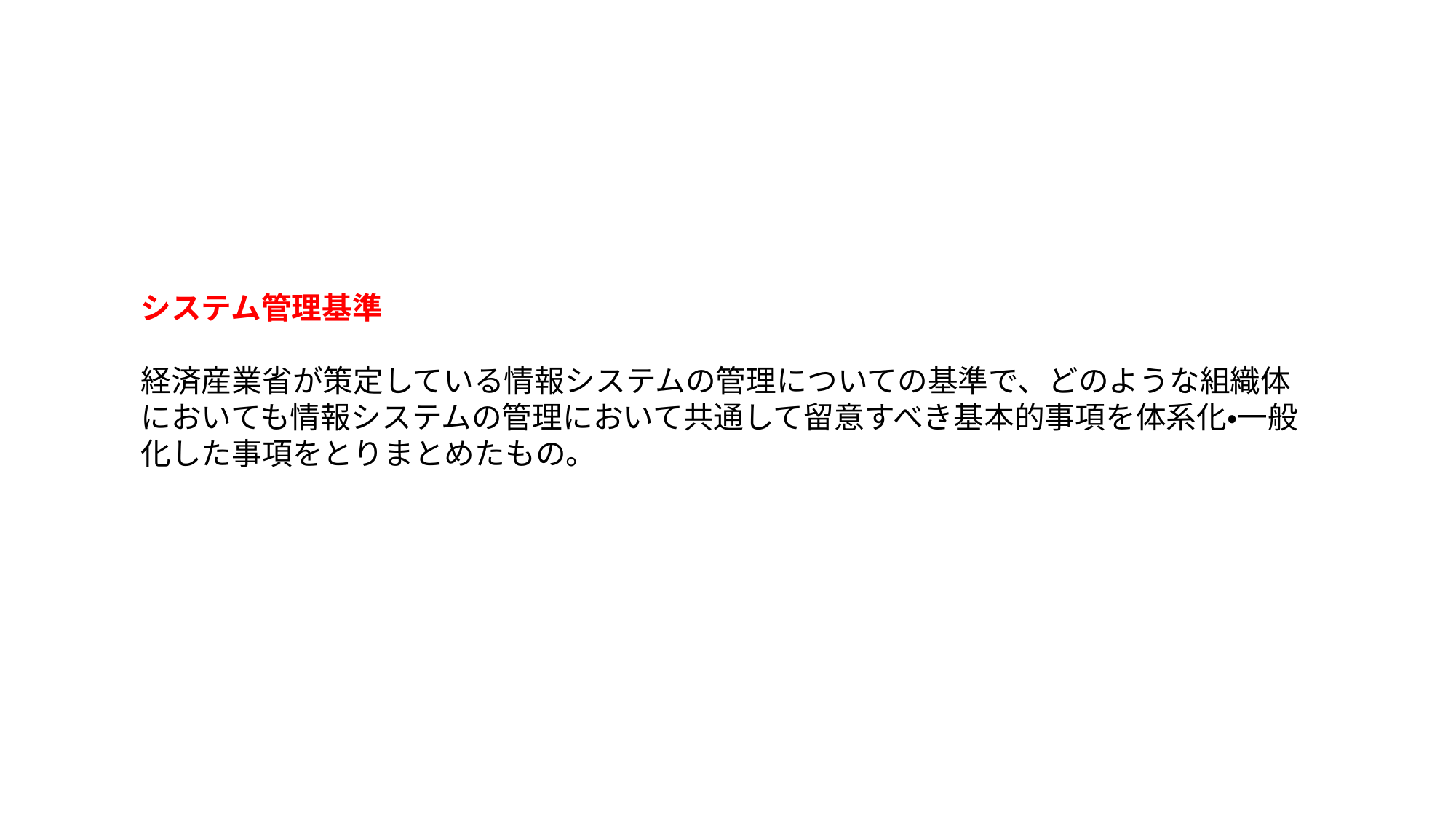

システム管理基準

経済産業省が策定している情報システムの管理についての基準で、どのような組織体においても情報システムの管理において共通して留意すべき基本的事項を体系化・一般化した事項をとりまとめたもの。